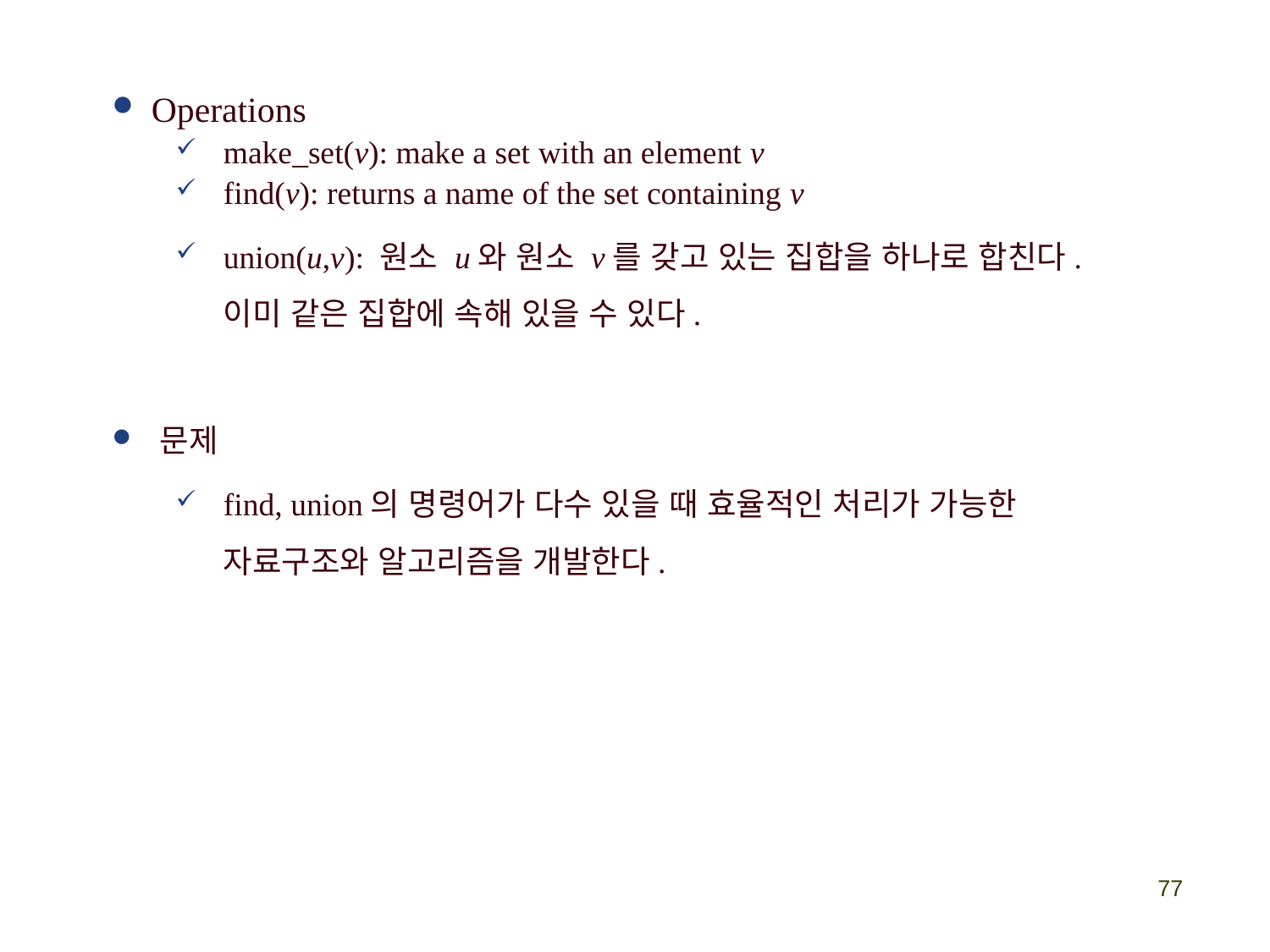

Operations
make_set(v): make a set with an element v
find(v): returns a name of the set containing v
union(u,v): 원소 u와 원소 v를 갖고 있는 집합을 하나로 합친다.  이미 같은 집합에 속해 있을 수 있다.

문제
find, union의 명령어가 다수 있을 때 효율적인 처리가 가능한 자료구조와 알고리즘을 개발한다.
77